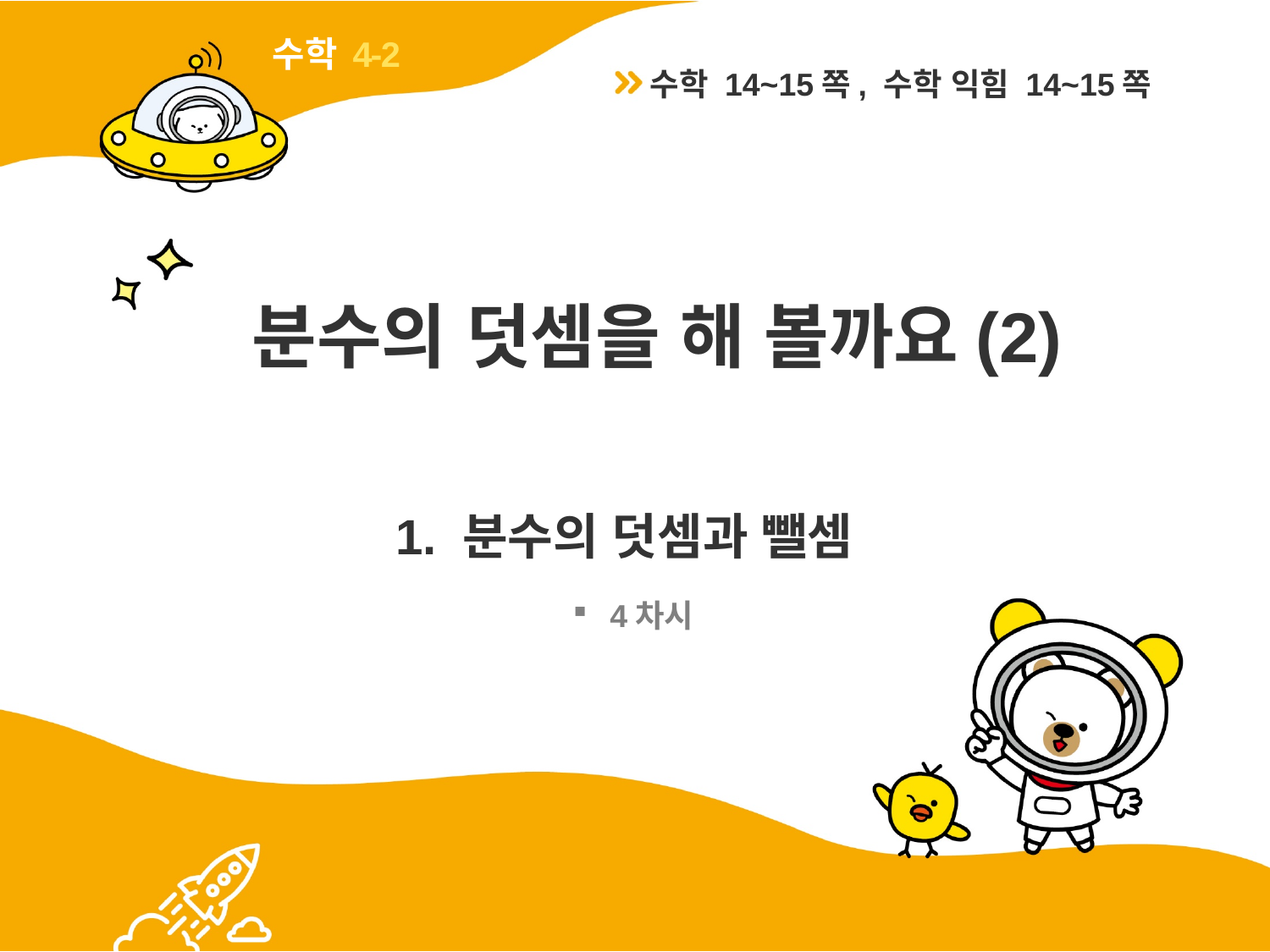

4-2
수학 14~15쪽, 수학 익힘 14~15쪽
# 분수의 덧셈을 해 볼까요(2)
1. 분수의 덧셈과 뺄셈
4차시